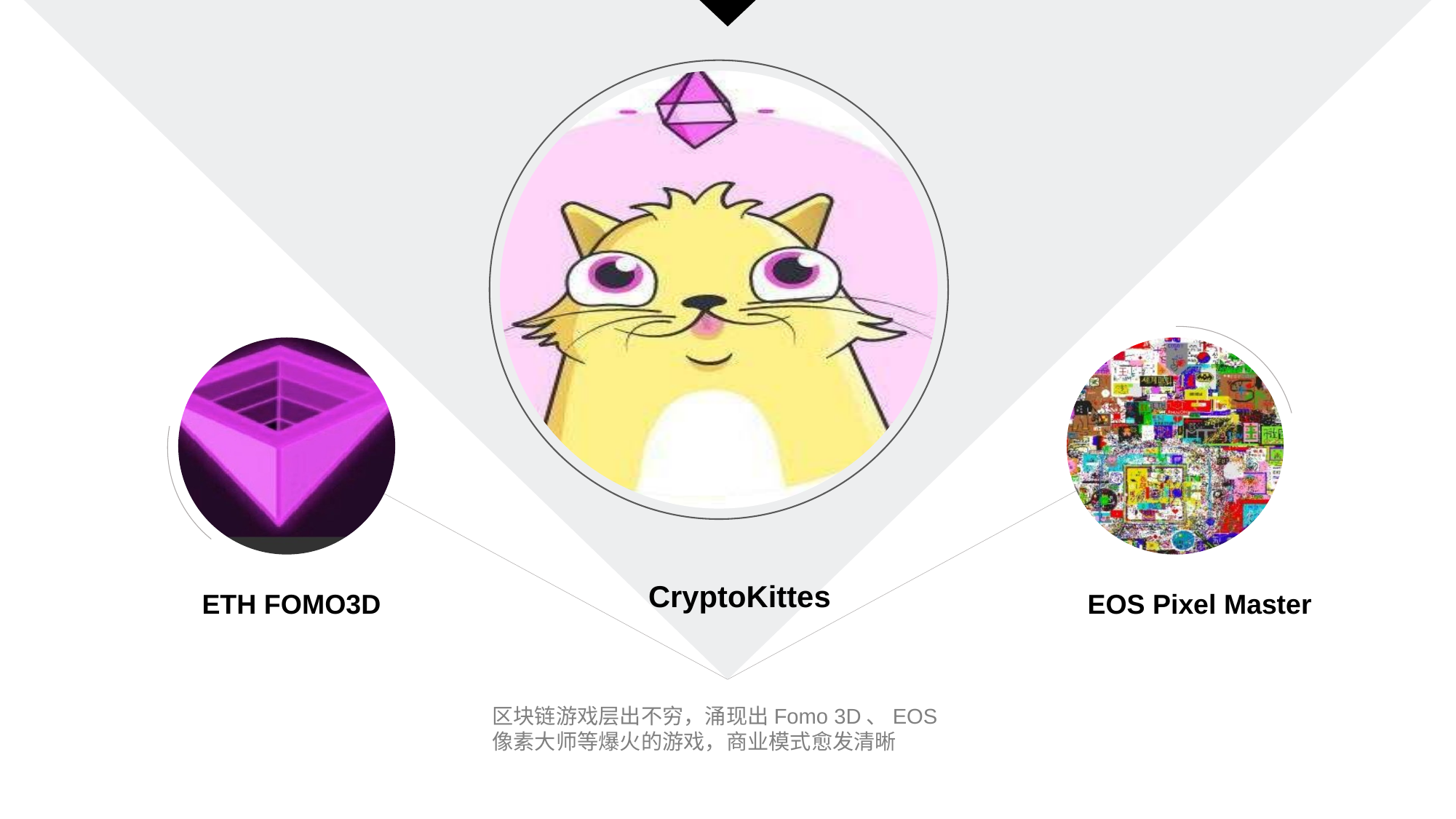

CryptoKittes
ETH FOMO3D
EOS Pixel Master
区块链游戏层出不穷，涌现出Fomo 3D、EOS像素大师等爆火的游戏，商业模式愈发清晰